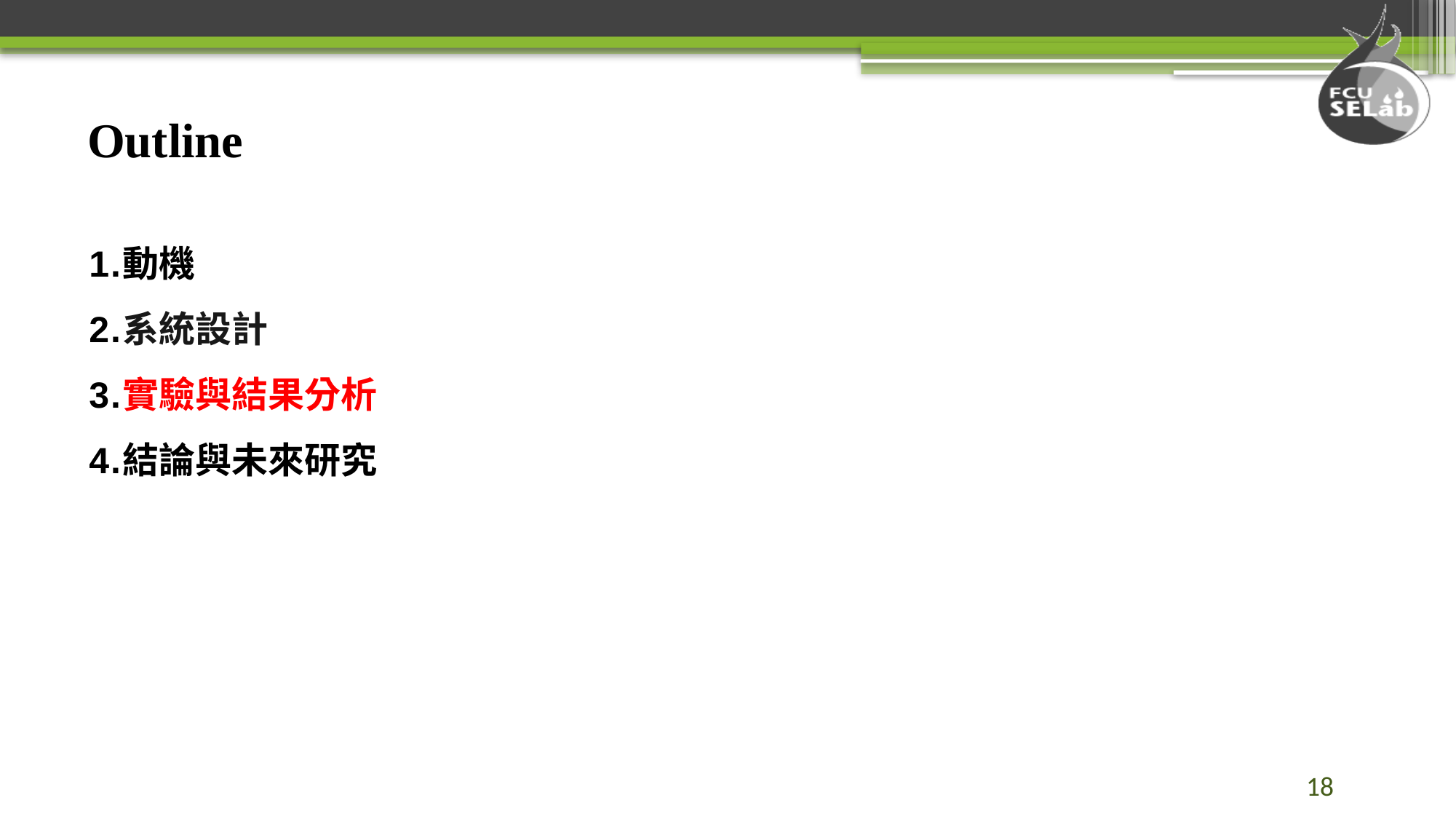

# Outline
動機
系統設計
實驗與結果分析
結論與未來研究

18